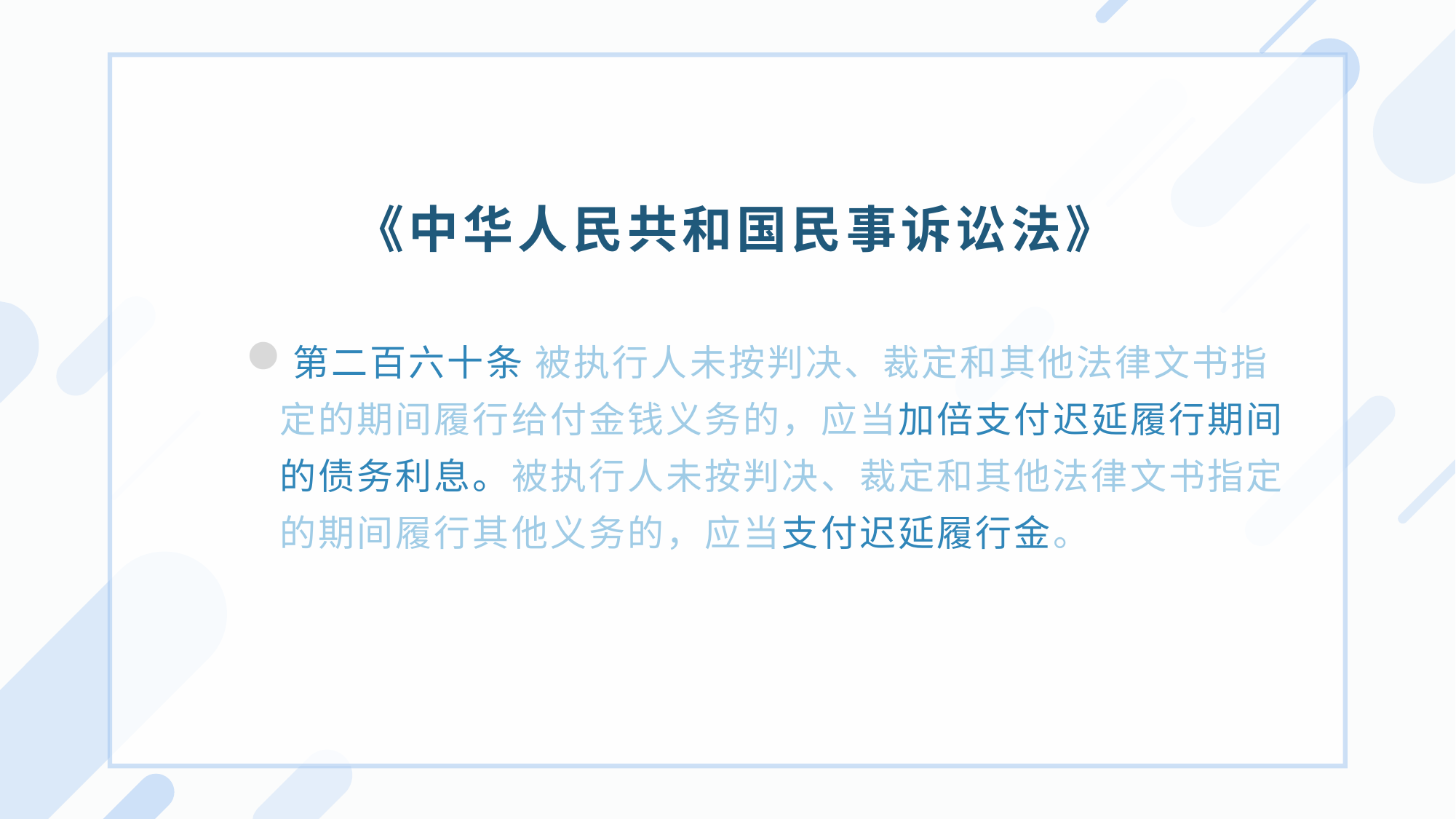

《中华人民共和国民事诉讼法》
第二百六十条 被执行人未按判决、裁定和其他法律文书指定的期间履行给付金钱义务的，应当加倍支付迟延履行期间的债务利息。被执行人未按判决、裁定和其他法律文书指定的期间履行其他义务的，应当支付迟延履行金。